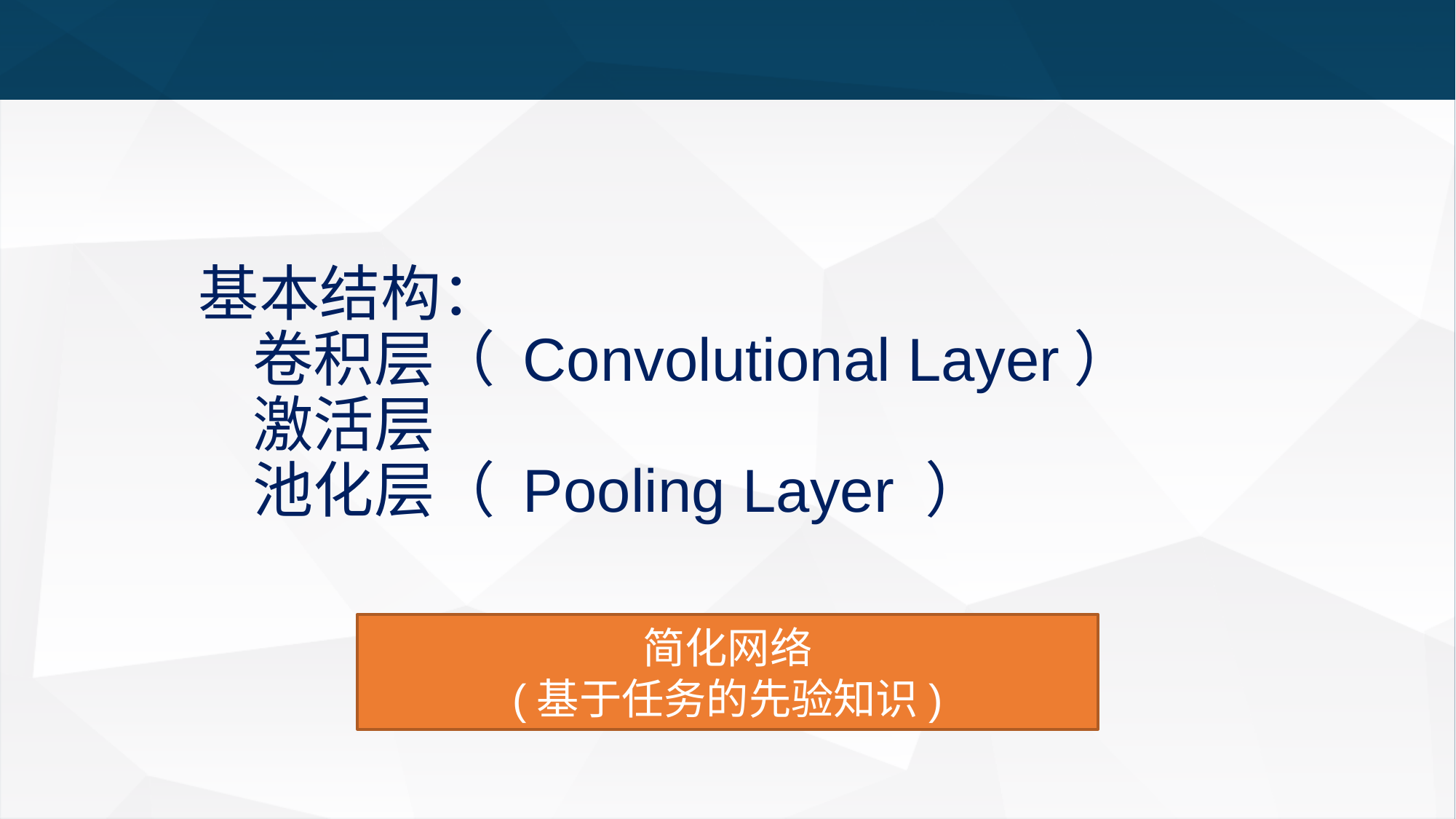

# 基本结构： 卷积层（ Convolutional Layer） 激活层 池化层（ Pooling Layer ）
简化网络
(基于任务的先验知识)